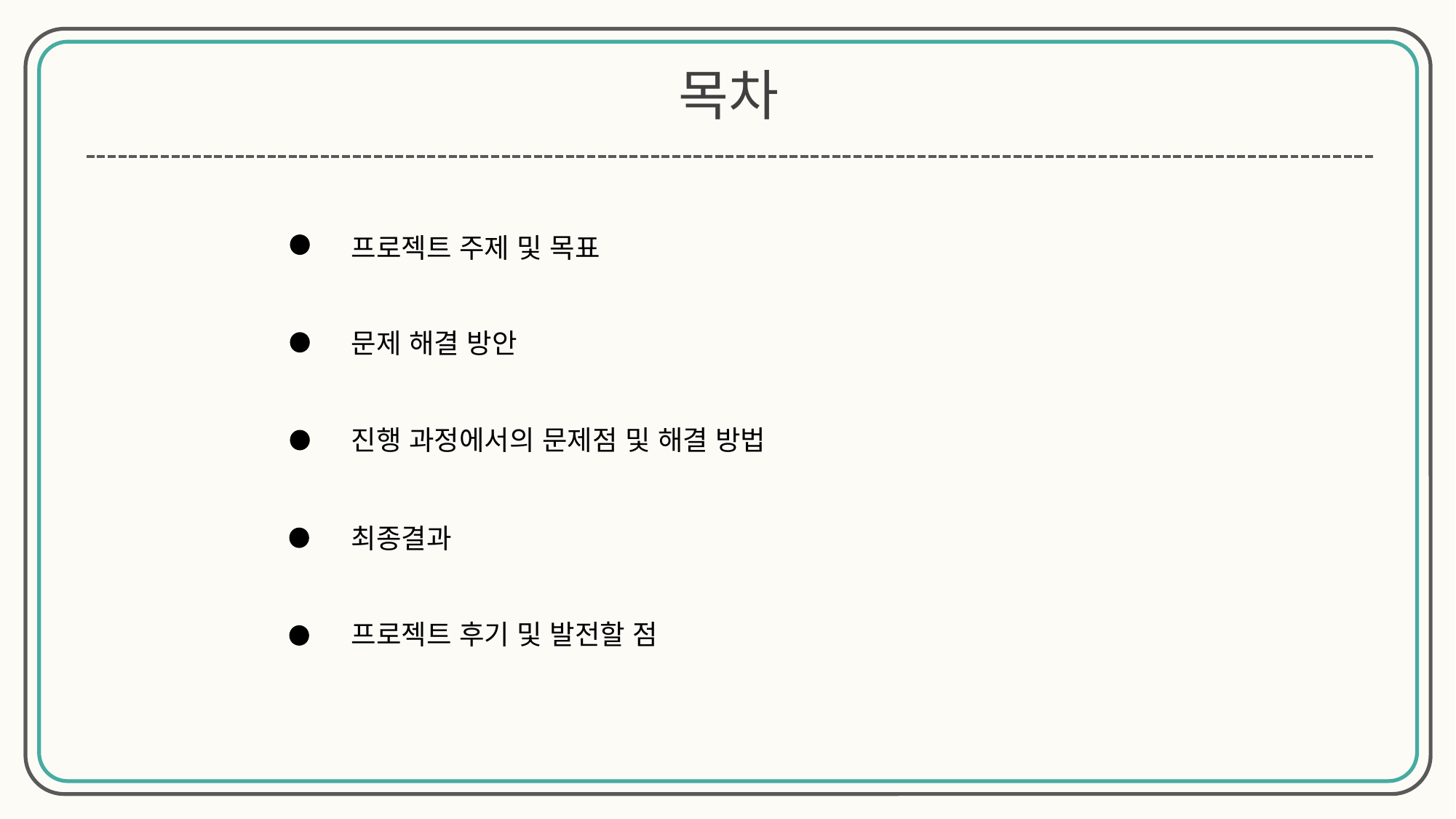

목차
프로젝트 주제 및 목표

문제 해결 방안

진행 과정에서의 문제점 및 해결 방법

최종결과

프로젝트 후기 및 발전할 점